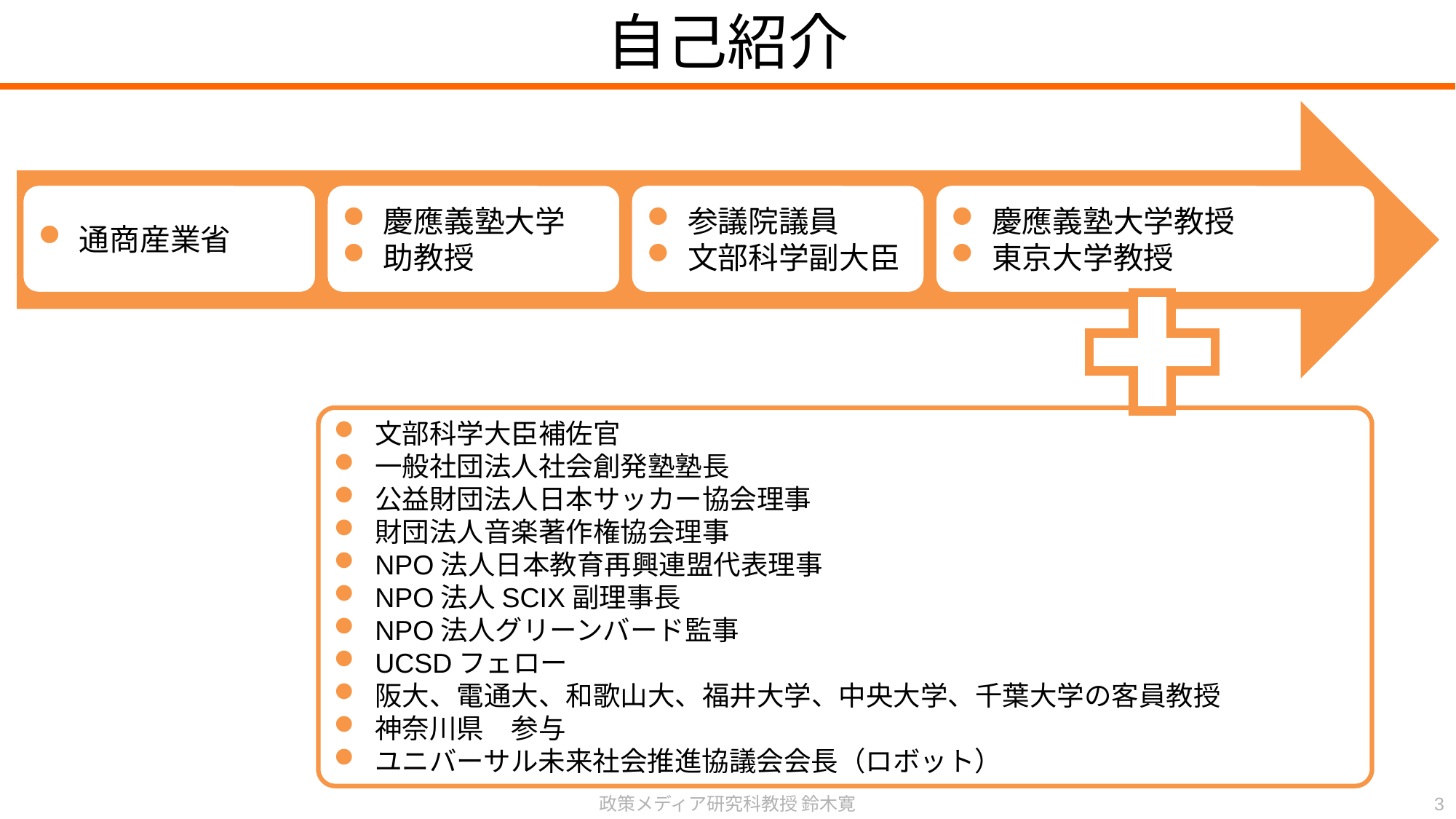

自己紹介

通商産業省
慶應義塾大学
助教授
参議院議員
文部科学副大臣
慶應義塾大学教授
東京大学教授

文部科学大臣補佐官
一般社団法人社会創発塾塾長
公益財団法人日本サッカー協会理事
財団法人音楽著作権協会理事
NPO法人日本教育再興連盟代表理事
NPO法人SCIX副理事長
NPO法人グリーンバード監事
UCSDフェロー
阪大、電通大、和歌山大、福井大学、中央大学、千葉大学の客員教授
神奈川県　参与
ユニバーサル未来社会推進協議会会長（ロボット）
政策メディア研究科教授 鈴木寛
3